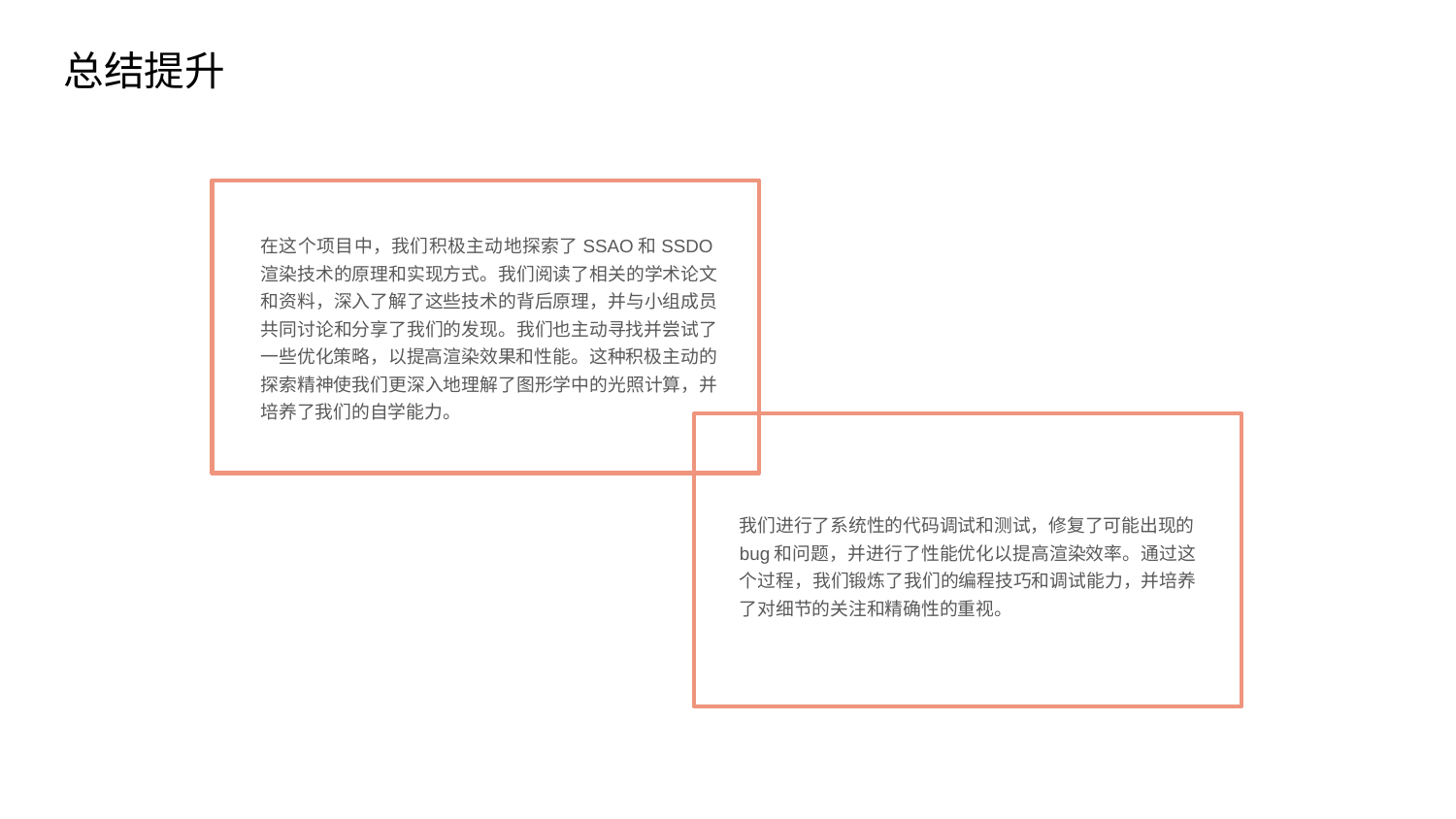

总结提升

在这个项目中，我们积极主动地探索了SSAO和SSDO渲染技术的原理和实现方式。我们阅读了相关的学术论文和资料，深入了解了这些技术的背后原理，并与小组成员共同讨论和分享了我们的发现。我们也主动寻找并尝试了一些优化策略，以提高渲染效果和性能。这种积极主动的探索精神使我们更深入地理解了图形学中的光照计算，并培养了我们的自学能力。

我们进行了系统性的代码调试和测试，修复了可能出现的bug和问题，并进行了性能优化以提高渲染效率。通过这个过程，我们锻炼了我们的编程技巧和调试能力，并培养了对细节的关注和精确性的重视。